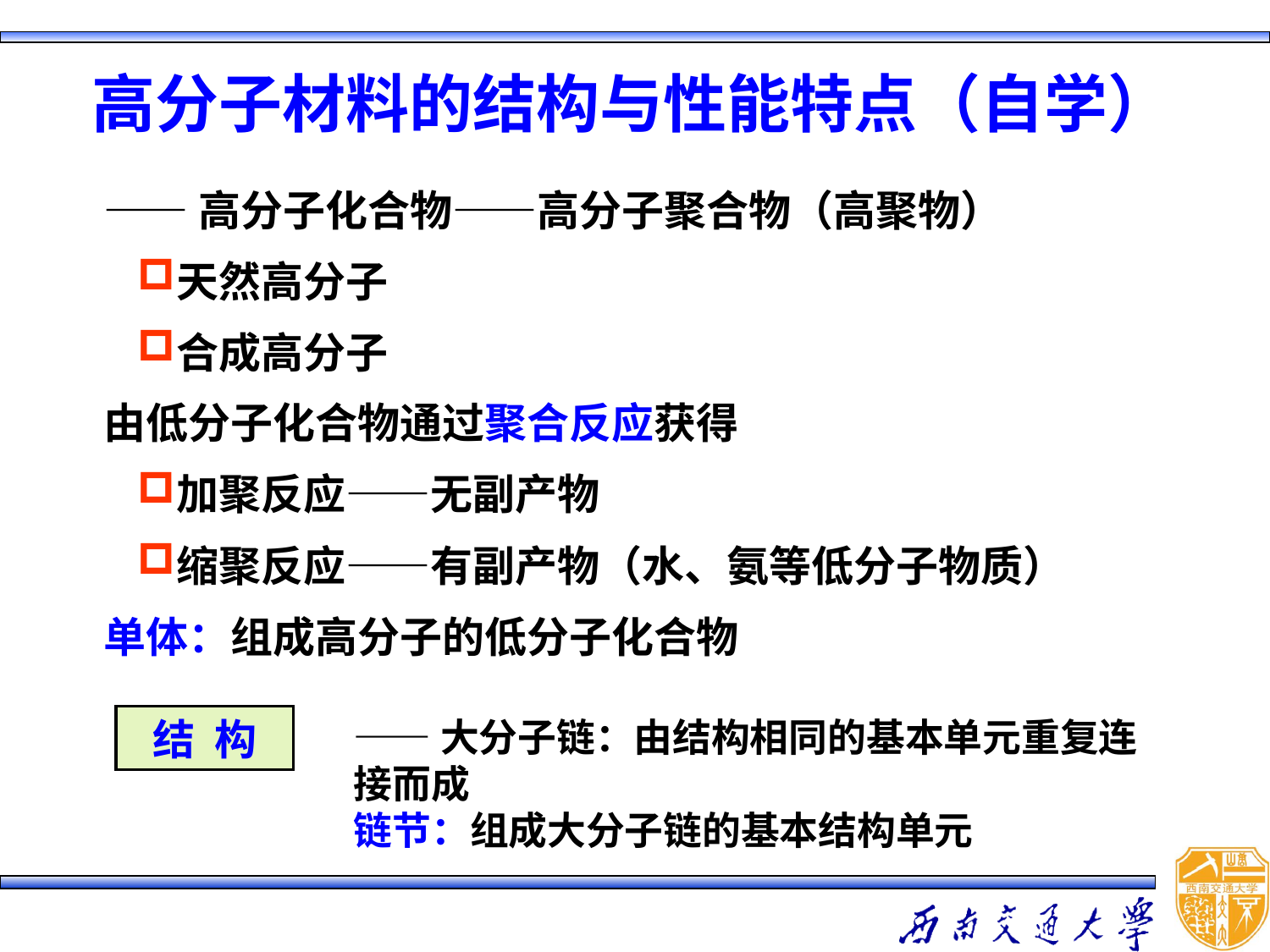

# 高分子材料的结构与性能特点（自学）
——高分子化合物——高分子聚合物（高聚物）
天然高分子
合成高分子
由低分子化合物通过聚合反应获得
加聚反应——无副产物
缩聚反应——有副产物（水、氨等低分子物质）
单体：组成高分子的低分子化合物
结  构
——大分子链：由结构相同的基本单元重复连接而成
链节：组成大分子链的基本结构单元